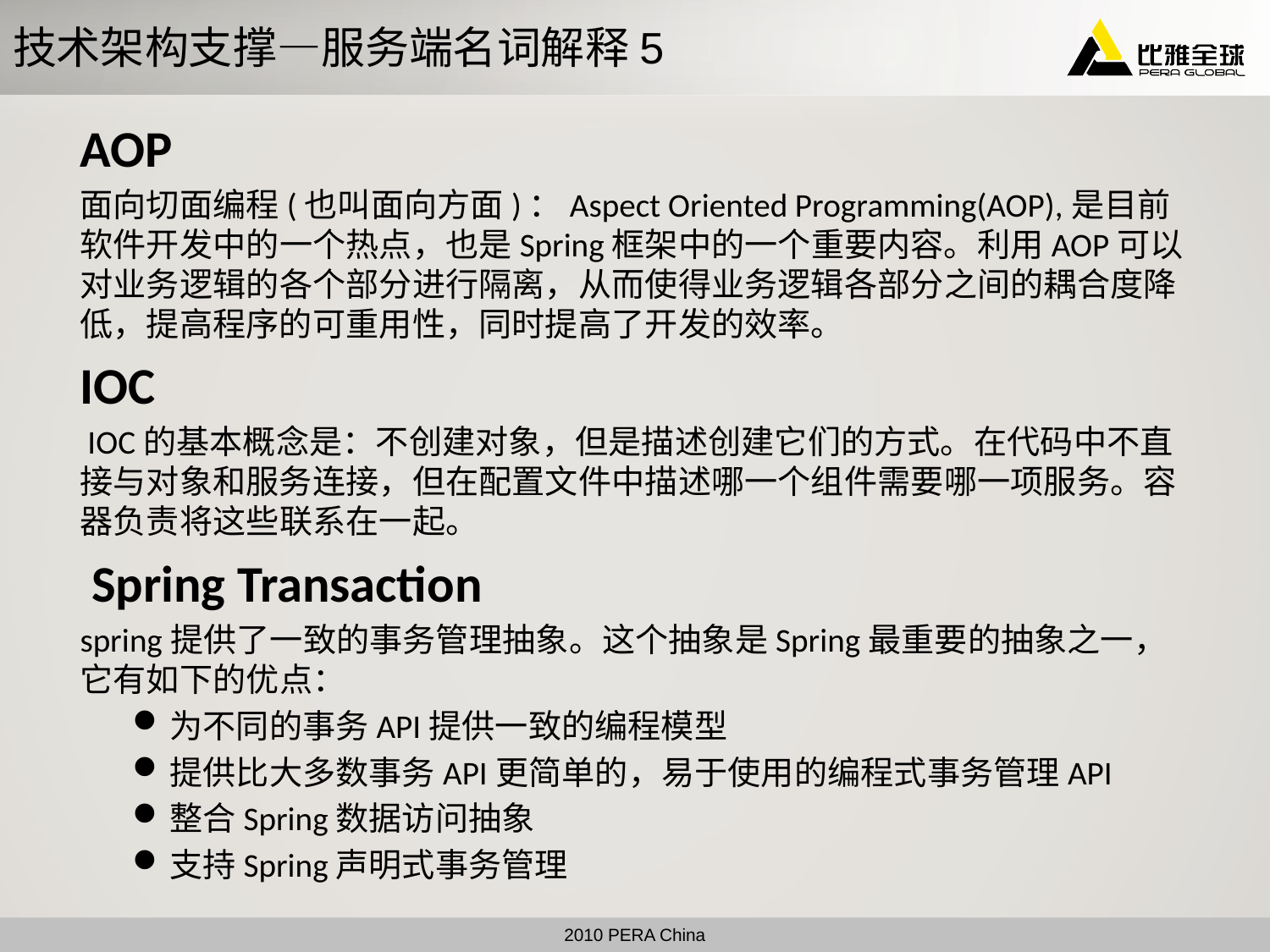

# 技术架构支撑—服务端名词解释5
AOP
面向切面编程(也叫面向方面)：Aspect Oriented Programming(AOP),是目前软件开发中的一个热点，也是Spring框架中的一个重要内容。利用AOP可以对业务逻辑的各个部分进行隔离，从而使得业务逻辑各部分之间的耦合度降低，提高程序的可重用性，同时提高了开发的效率。
IOC
 IOC的基本概念是：不创建对象，但是描述创建它们的方式。在代码中不直接与对象和服务连接，但在配置文件中描述哪一个组件需要哪一项服务。容器负责将这些联系在一起。
 Spring Transaction
spring提供了一致的事务管理抽象。这个抽象是Spring最重要的抽象之一， 它有如下的优点：
为不同的事务API提供一致的编程模型
提供比大多数事务API更简单的，易于使用的编程式事务管理API
整合Spring数据访问抽象
支持Spring声明式事务管理